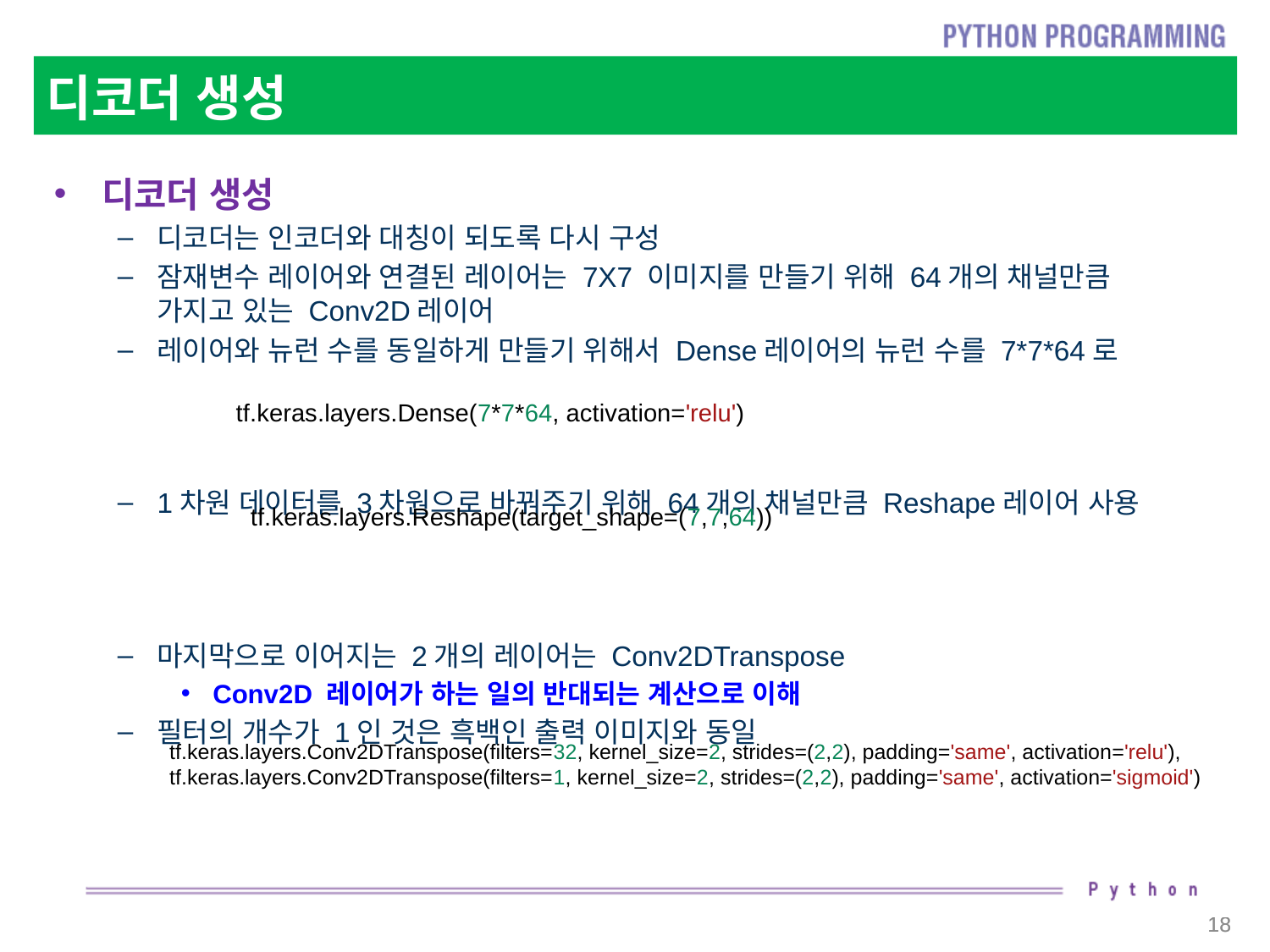

# 디코더 생성
디코더 생성
디코더는 인코더와 대칭이 되도록 다시 구성
잠재변수 레이어와 연결된 레이어는 7X7 이미지를 만들기 위해 64개의 채널만큼 가지고 있는 Conv2D레이어
레이어와 뉴런 수를 동일하게 만들기 위해서 Dense레이어의 뉴런 수를 7*7*64로

1차원 데이터를 3차원으로 바꿔주기 위해 64개의 채널만큼 Reshape레이어 사용

마지막으로 이어지는 2개의 레이어는 Conv2DTranspose
Conv2D 레이어가 하는 일의 반대되는 계산으로 이해
필터의 개수가 1인 것은 흑백인 출력 이미지와 동일
tf.keras.layers.Dense(7*7*64, activation='relu')
tf.keras.layers.Reshape(target_shape=(7,7,64))
tf.keras.layers.Conv2DTranspose(filters=32, kernel_size=2, strides=(2,2), padding='same', activation='relu'),
tf.keras.layers.Conv2DTranspose(filters=1, kernel_size=2, strides=(2,2), padding='same', activation='sigmoid')
18